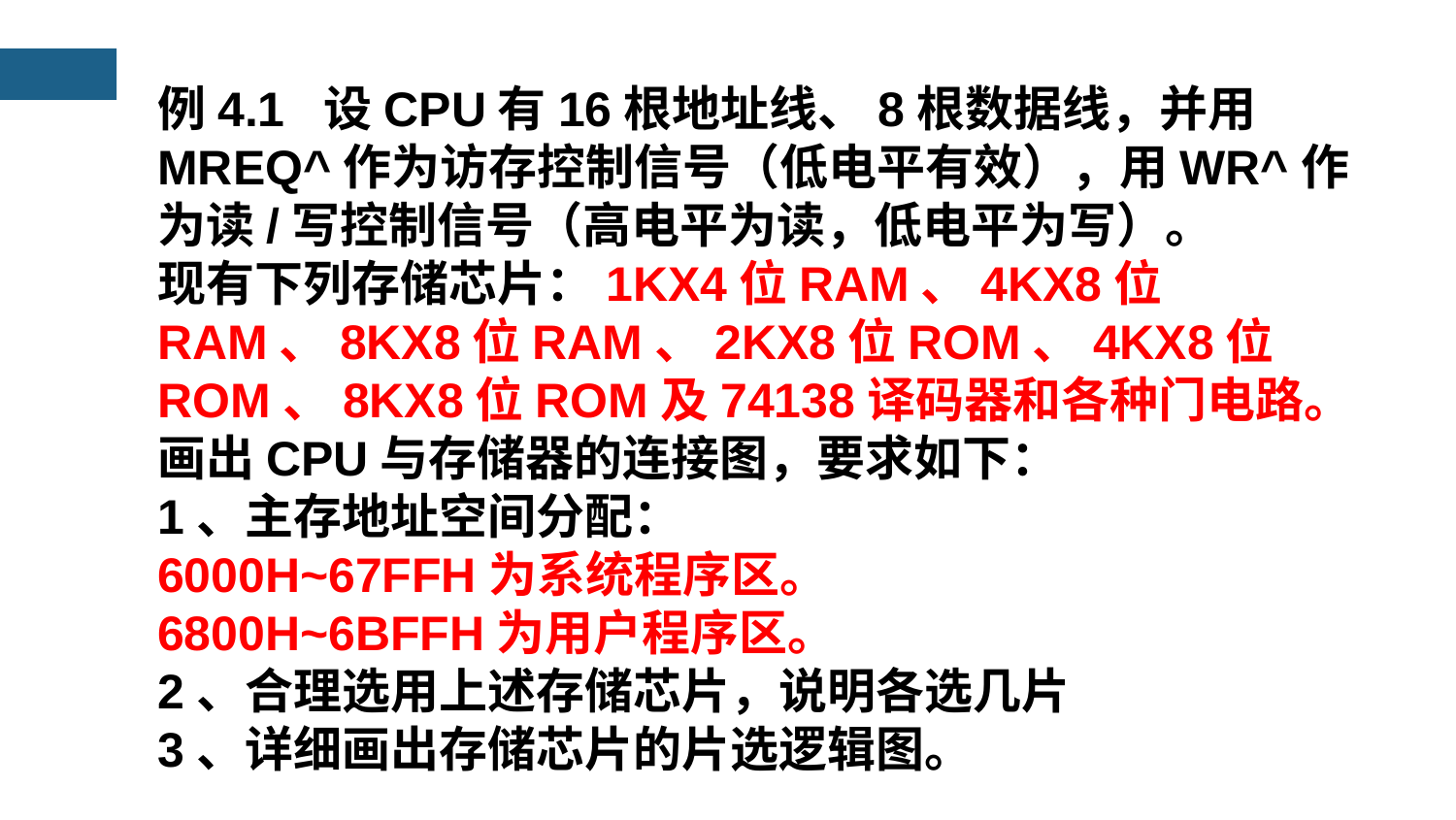

例4.1  设CPU有16根地址线、8根数据线，并用MREQ^作为访存控制信号（低电平有效），用WR^作为读/写控制信号（高电平为读，低电平为写）。
现有下列存储芯片：1KX4位RAM、4KX8位RAM、8KX8位RAM、2KX8位ROM、4KX8位ROM、8KX8位ROM及74138译码器和各种门电路。
画出CPU与存储器的连接图，要求如下：
1、主存地址空间分配：
6000H~67FFH为系统程序区。
6800H~6BFFH为用户程序区。
2、合理选用上述存储芯片，说明各选几片
3、详细画出存储芯片的片选逻辑图。